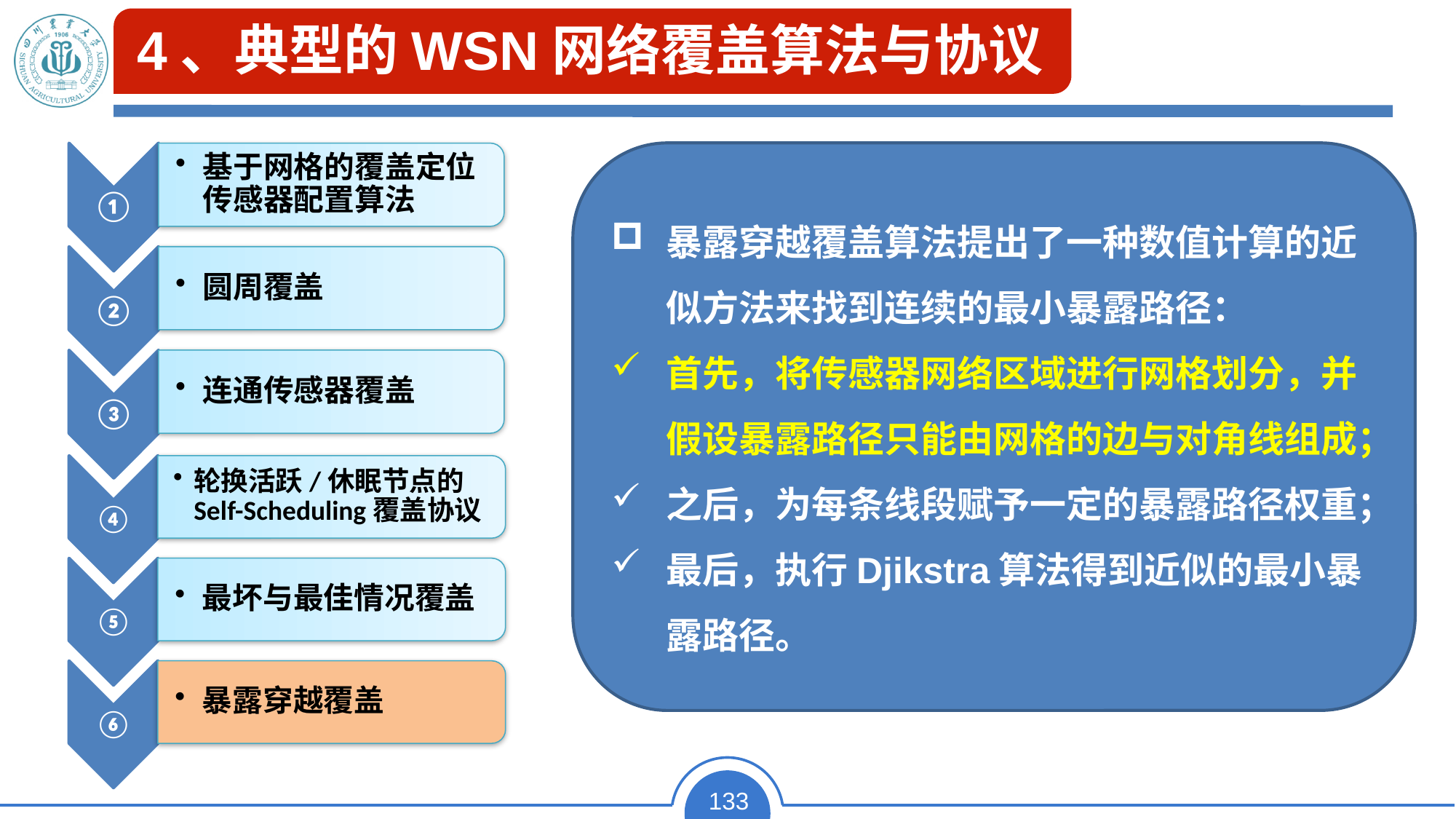

# 4、典型的WSN网络覆盖算法与协议
暴露穿越覆盖算法提出了一种数值计算的近似方法来找到连续的最小暴露路径：
首先，将传感器网络区域进行网格划分，并假设暴露路径只能由网格的边与对角线组成；
之后，为每条线段赋予一定的暴露路径权重；
最后，执行Djikstra算法得到近似的最小暴露路径。
①
基于网格的覆盖定位传感器配置算法
②
圆周覆盖
③
连通传感器覆盖
④
轮换活跃/休眠节点的Self-Scheduling覆盖协议
⑤
最坏与最佳情况覆盖
⑥
暴露穿越覆盖